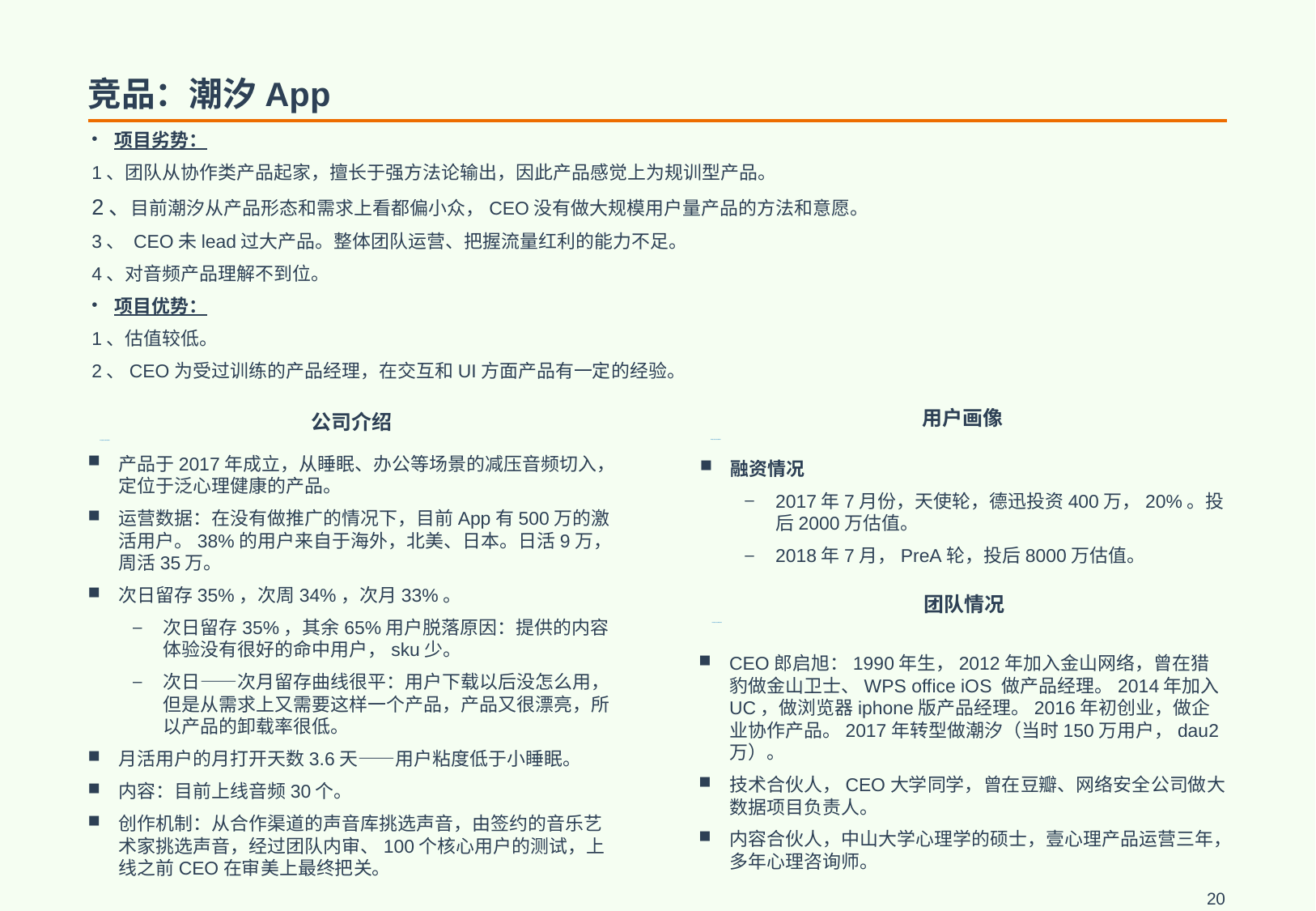

# 竞品：潮汐App
项目劣势：
1、团队从协作类产品起家，擅长于强方法论输出，因此产品感觉上为规训型产品。
2、目前潮汐从产品形态和需求上看都偏小众，CEO没有做大规模用户量产品的方法和意愿。
3、 CEO未lead过大产品。整体团队运营、把握流量红利的能力不足。
4、对音频产品理解不到位。
项目优势：
1、估值较低。
2、CEO为受过训练的产品经理，在交互和UI方面产品有一定的经验。
用户画像
公司介绍

产品于2017年成立，从睡眠、办公等场景的减压音频切入，定位于泛心理健康的产品。
运营数据：在没有做推广的情况下，目前App有500万的激活用户。38%的用户来自于海外，北美、日本。日活9万，周活35万。
次日留存35%，次周34%，次月33%。
次日留存35%，其余65%用户脱落原因：提供的内容体验没有很好的命中用户，sku少。
次日——次月留存曲线很平：用户下载以后没怎么用，但是从需求上又需要这样一个产品，产品又很漂亮，所以产品的卸载率很低。
月活用户的月打开天数3.6天——用户粘度低于小睡眠。
内容：目前上线音频30个。
创作机制：从合作渠道的声音库挑选声音，由签约的音乐艺术家挑选声音，经过团队内审、100个核心用户的测试，上线之前CEO在审美上最终把关。

融资情况
2017年7月份，天使轮，德迅投资400万，20%。投后2000万估值。
2018年7月，PreA轮，投后8000万估值。

团队情况

CEO郎启旭：1990年生，2012年加入金山网络，曾在猎豹做金山卫士、WPS office iOS 做产品经理。2014年加入UC，做浏览器iphone版产品经理。2016年初创业，做企业协作产品。2017年转型做潮汐（当时150万用户，dau2万）。
技术合伙人，CEO大学同学，曾在豆瓣、网络安全公司做大数据项目负责人。
内容合伙人，中山大学心理学的硕士，壹心理产品运营三年，多年心理咨询师。